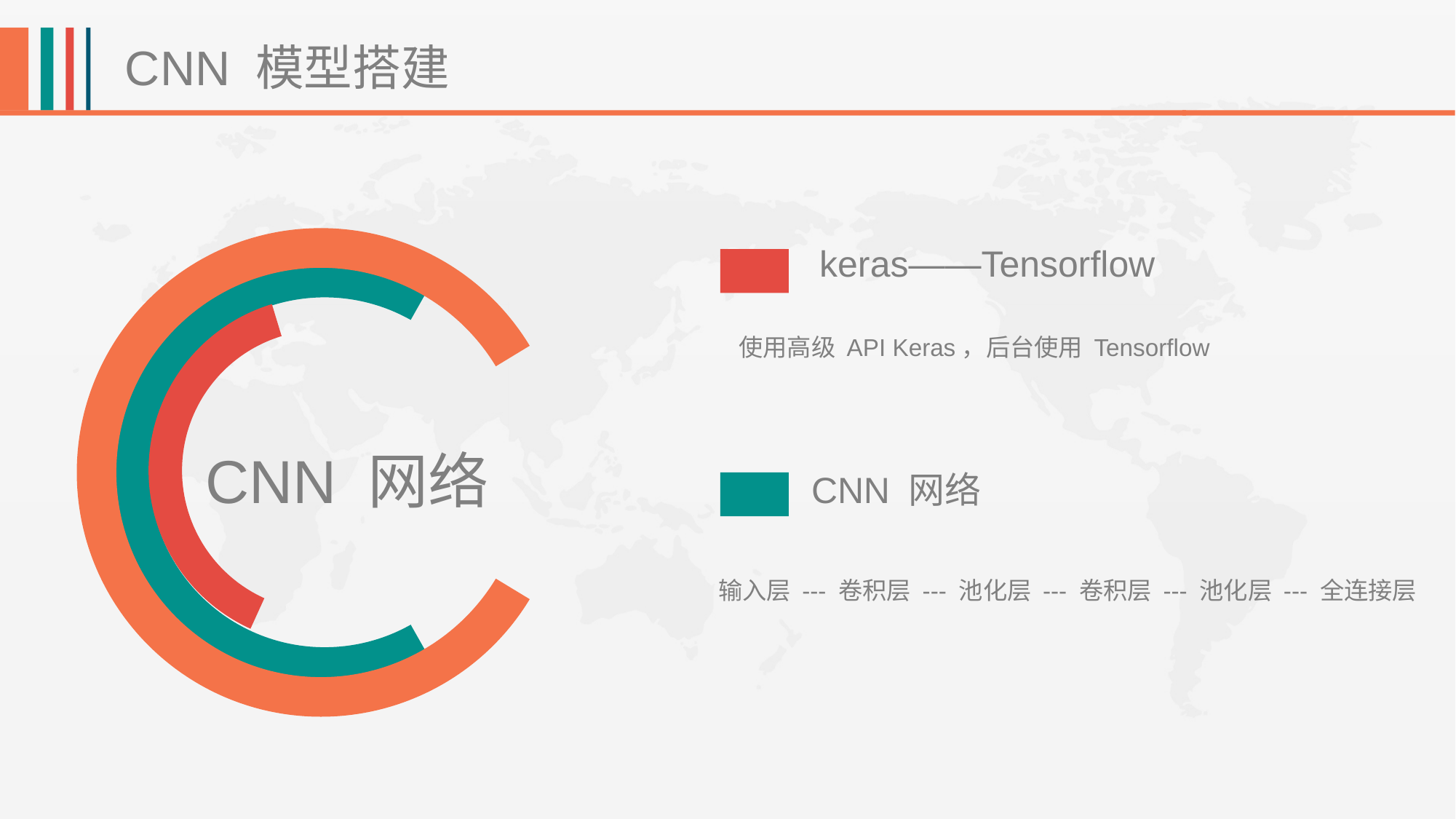

CNN 模型搭建

keras——Tensorflow

使用高级 API Keras，后台使用 Tensorflow

CNN 网络
CNN 网络

输入层 --- 卷积层 --- 池化层 --- 卷积层 --- 池化层 --- 全连接层